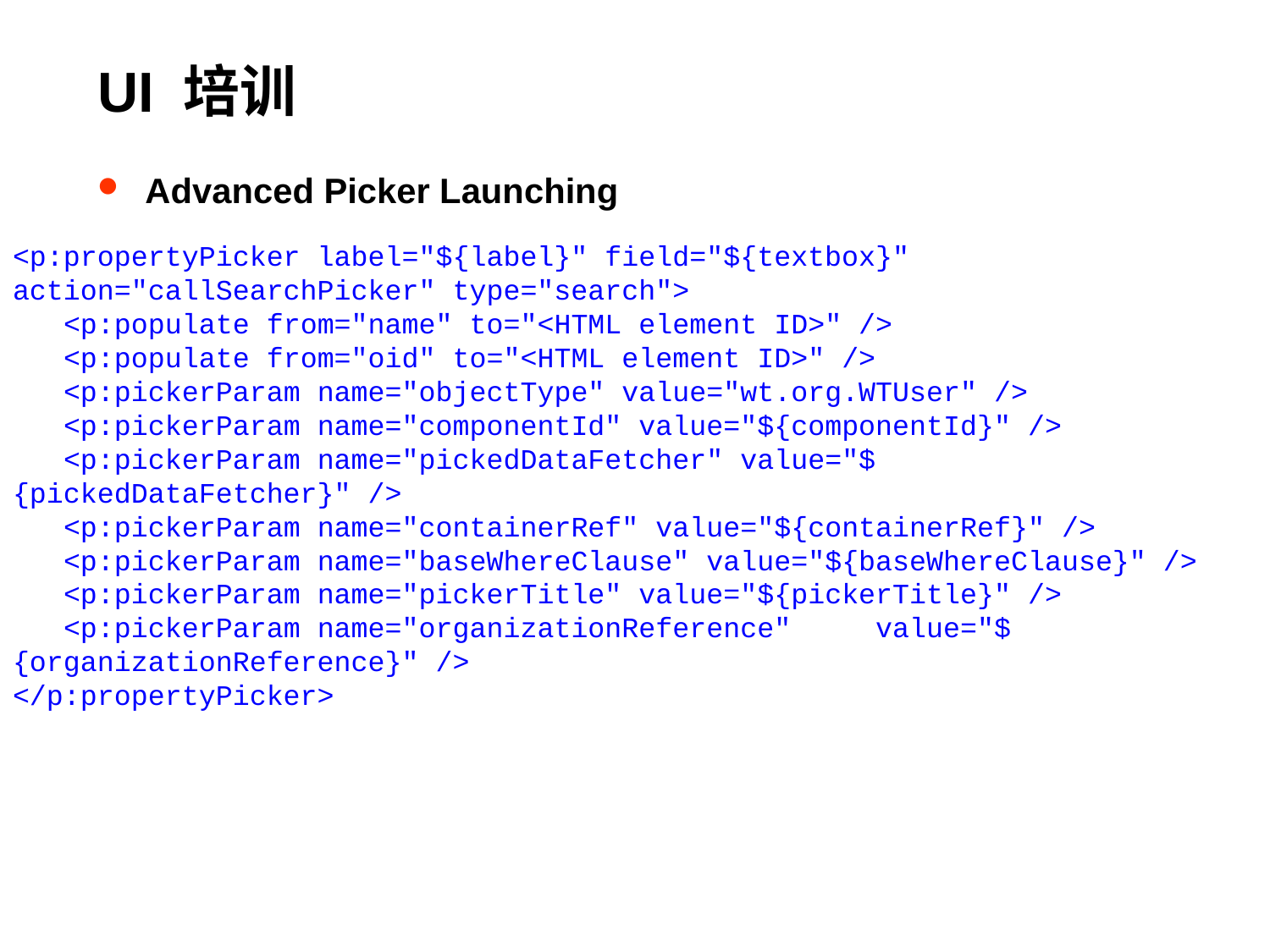

# UI 培训

Advanced Picker Launching

<p:propertyPicker label="${label}" field="${textbox}" action="callSearchPicker" type="search">
   <p:populate from="name" to="<HTML element ID>" />
   <p:populate from="oid" to="<HTML element ID>" />
   <p:pickerParam name="objectType" value="wt.org.WTUser" />
   <p:pickerParam name="componentId" value="${componentId}" />
   <p:pickerParam name="pickedDataFetcher" value="${pickedDataFetcher}" />
   <p:pickerParam name="containerRef" value="${containerRef}" />
   <p:pickerParam name="baseWhereClause" value="${baseWhereClause}" />
   <p:pickerParam name="pickerTitle" value="${pickerTitle}" />
   <p:pickerParam name="organizationReference"     value="${organizationReference}" />
</p:propertyPicker>